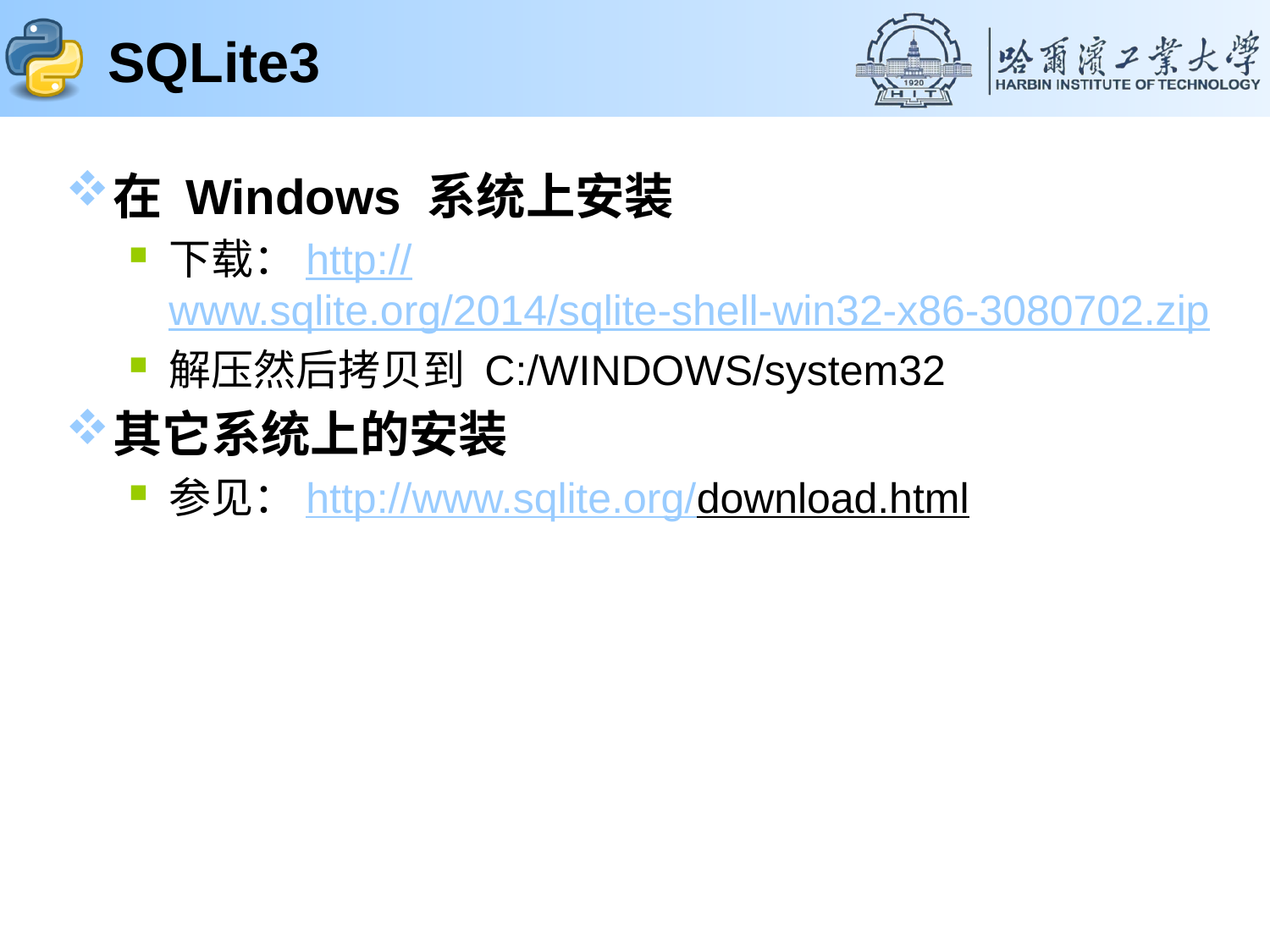

# SQLite3
在 Windows 系统上安装
下载：http://www.sqlite.org/2014/sqlite-shell-win32-x86-3080702.zip
解压然后拷贝到 C:/WINDOWS/system32
其它系统上的安装
参见：http://www.sqlite.org/download.html